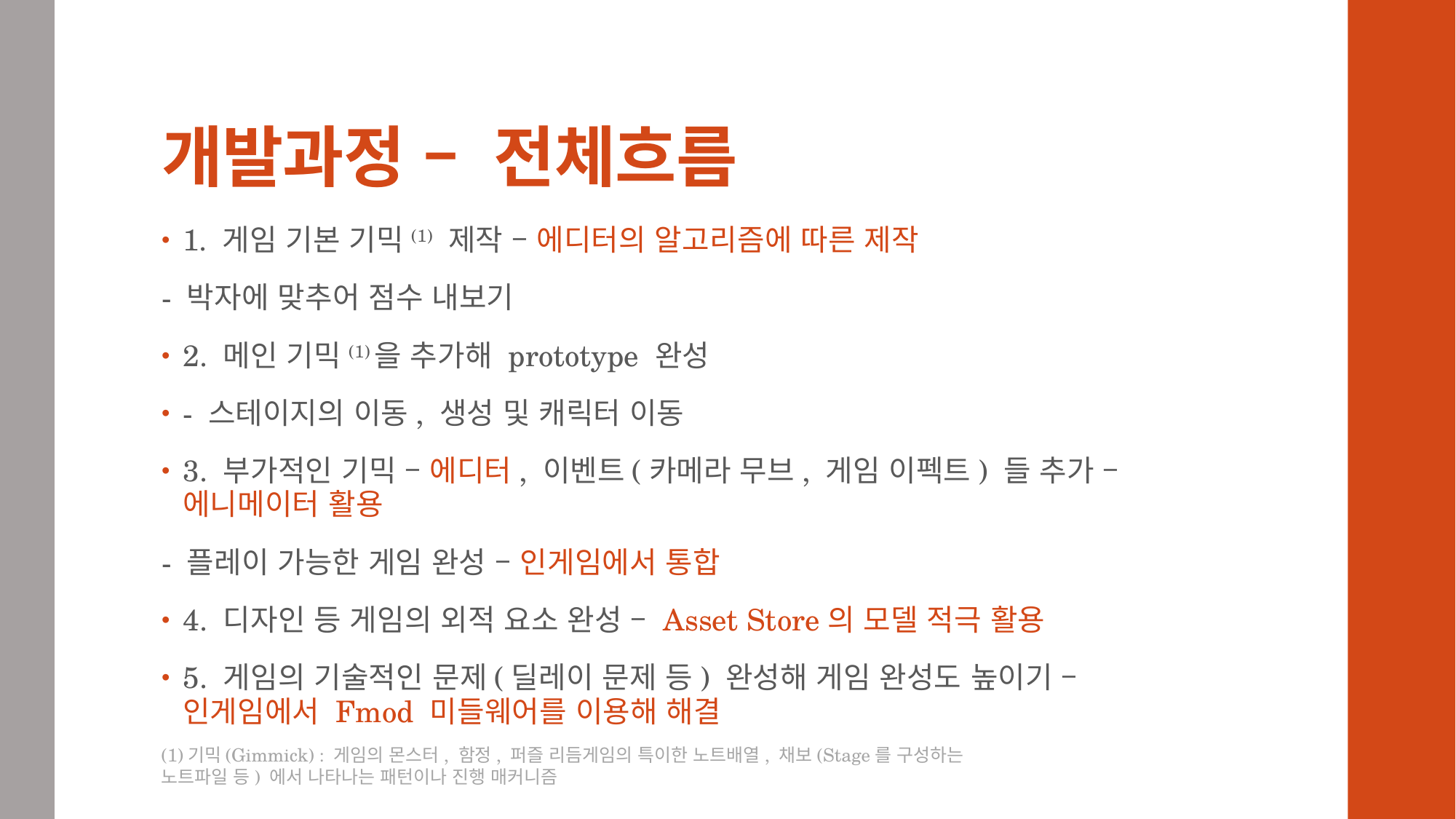

# 개발과정 –  전체흐름
1. 게임 기본 기믹(1) 제작 – 에디터의 알고리즘에 따른 제작
- 박자에 맞추어 점수 내보기
2. 메인 기믹(1)을 추가해 prototype 완성
- 스테이지의 이동, 생성 및 캐릭터 이동
3. 부가적인 기믹 – 에디터, 이벤트(카메라 무브, 게임 이펙트) 들 추가 – 에니메이터 활용
- 플레이 가능한 게임 완성 – 인게임에서 통합
4. 디자인 등 게임의 외적 요소 완성 – Asset Store의 모델 적극 활용
5. 게임의 기술적인 문제(딜레이 문제 등) 완성해 게임 완성도 높이기 – 인게임에서 Fmod 미들웨어를 이용해 해결

(1)기믹(Gimmick) : 게임의 몬스터, 함정, 퍼즐 리듬게임의 특이한 노트배열, 채보(Stage를 구성하는 노트파일 등) 에서 나타나는 패턴이나 진행 매커니즘